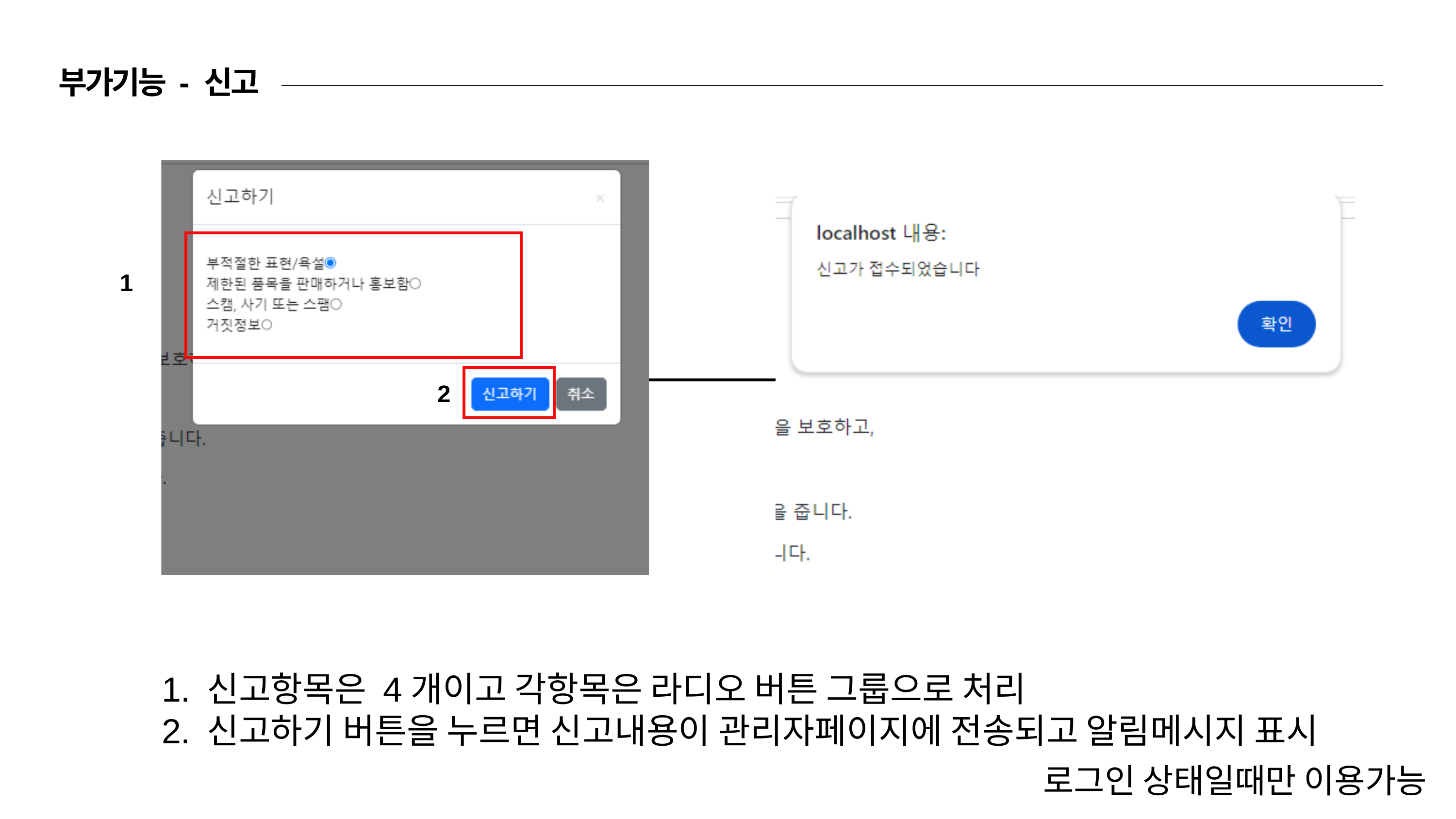

부가기능 - 신고

1

2

 신고항목은 4개이고 각항목은 라디오 버튼 그룹으로 처리
 신고하기 버튼을 누르면 신고내용이 관리자페이지에 전송되고 알림메시지 표시

로그인 상태일때만 이용가능